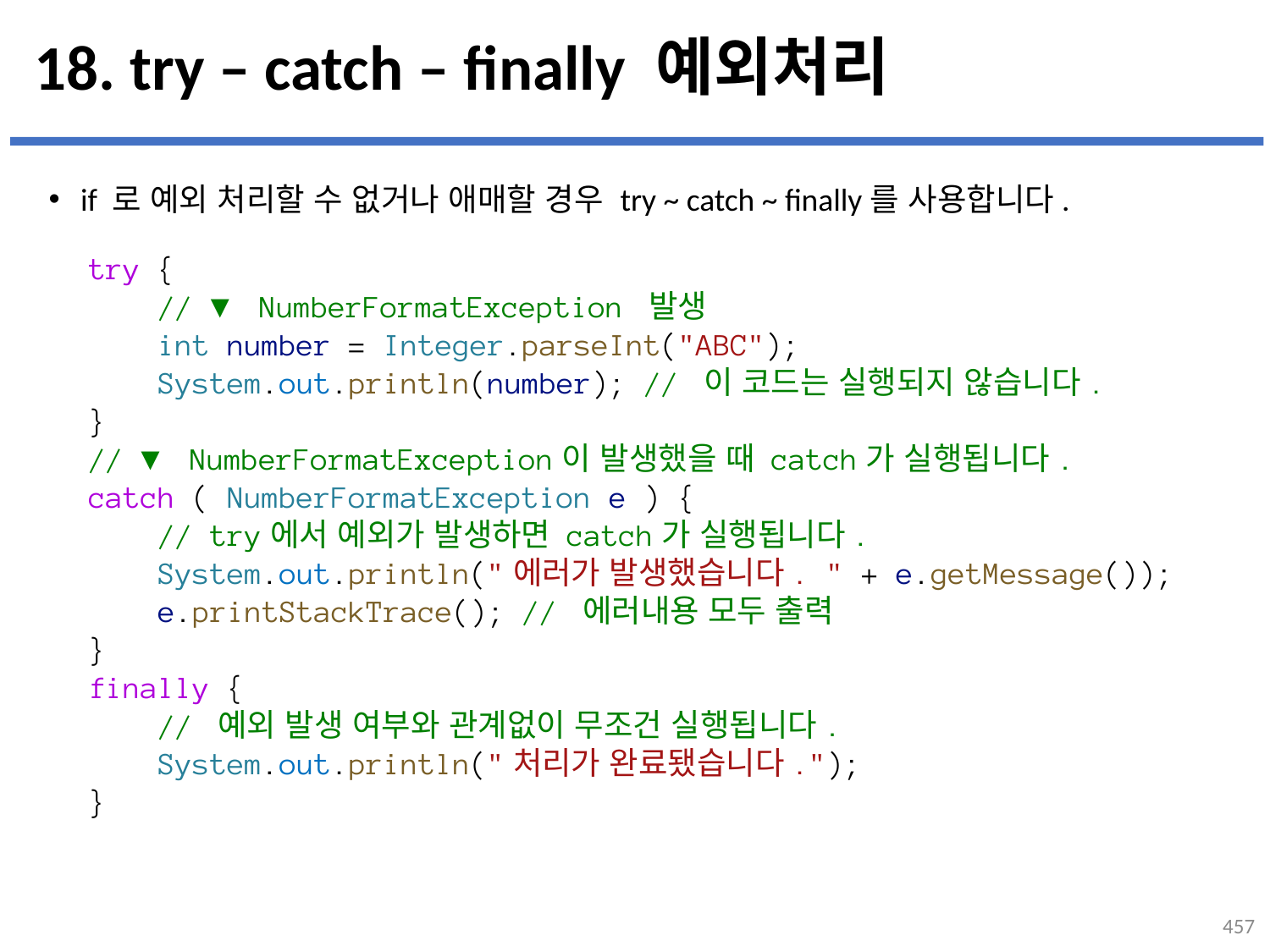

# 18. try – catch – finally 예외처리
if 로 예외 처리할 수 없거나 애매할 경우 try ~ catch ~ finally를 사용합니다.
try {
    // ▼ NumberFormatException 발생
    int number = Integer.parseInt("ABC");
    System.out.println(number); // 이 코드는 실행되지 않습니다.
}
// ▼ NumberFormatException이 발생했을 때 catch가 실행됩니다.
catch ( NumberFormatException e ) {
    // try에서 예외가 발생하면 catch가 실행됩니다.
    System.out.println("에러가 발생했습니다. " + e.getMessage());
    e.printStackTrace(); // 에러내용 모두 출력
}
finally {
    // 예외 발생 여부와 관계없이 무조건 실행됩니다.
    System.out.println("처리가 완료됐습니다.");
}
457